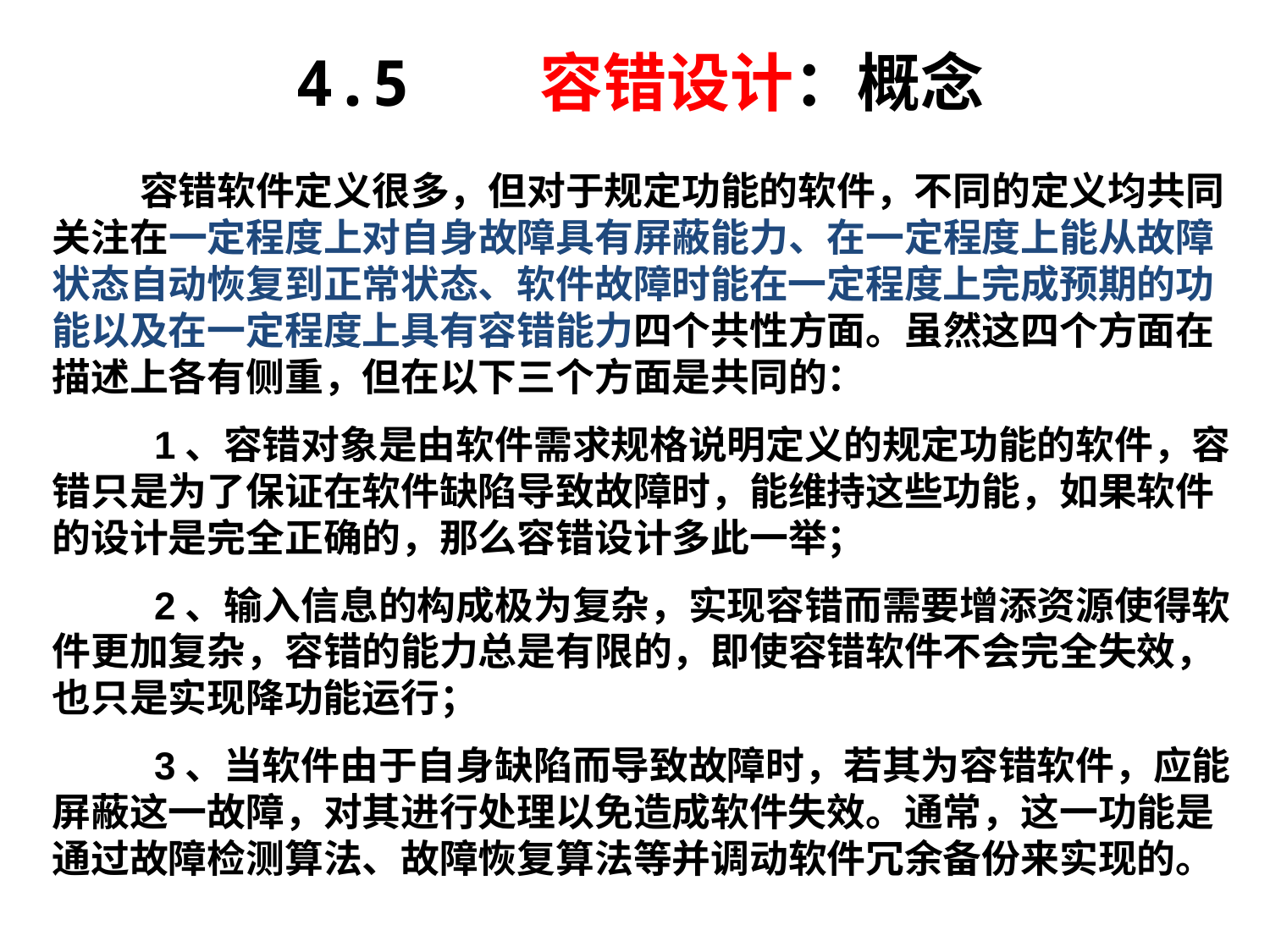

4.5   容错设计：概念
     容错软件定义很多，但对于规定功能的软件，不同的定义均共同关注在一定程度上对自身故障具有屏蔽能力、在一定程度上能从故障状态自动恢复到正常状态、软件故障时能在一定程度上完成预期的功能以及在一定程度上具有容错能力四个共性方面。虽然这四个方面在描述上各有侧重，但在以下三个方面是共同的：
      1、容错对象是由软件需求规格说明定义的规定功能的软件，容错只是为了保证在软件缺陷导致故障时，能维持这些功能，如果软件的设计是完全正确的，那么容错设计多此一举；
      2、输入信息的构成极为复杂，实现容错而需要增添资源使得软件更加复杂，容错的能力总是有限的，即使容错软件不会完全失效，也只是实现降功能运行；
      3、当软件由于自身缺陷而导致故障时，若其为容错软件，应能屏蔽这一故障，对其进行处理以免造成软件失效。通常，这一功能是通过故障检测算法、故障恢复算法等并调动软件冗余备份来实现的。